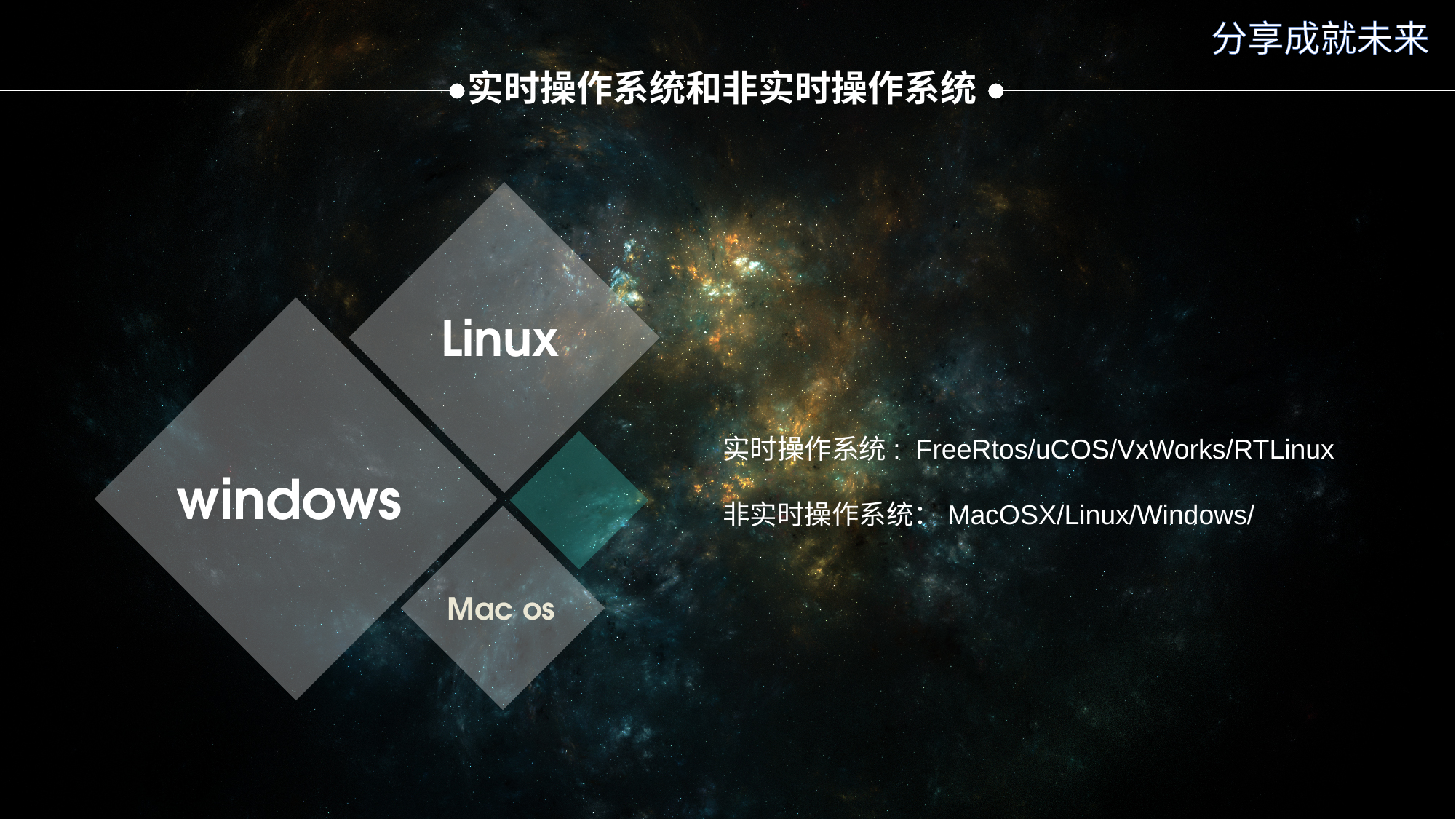

分享成就未来
实时操作系统和非实时操作系统

Linux

实时操作系统:  FreeRtos/uCOS/VxWorks/RTLinux

非实时操作系统：MacOSX/Linux/Windows/

windows

Mac os